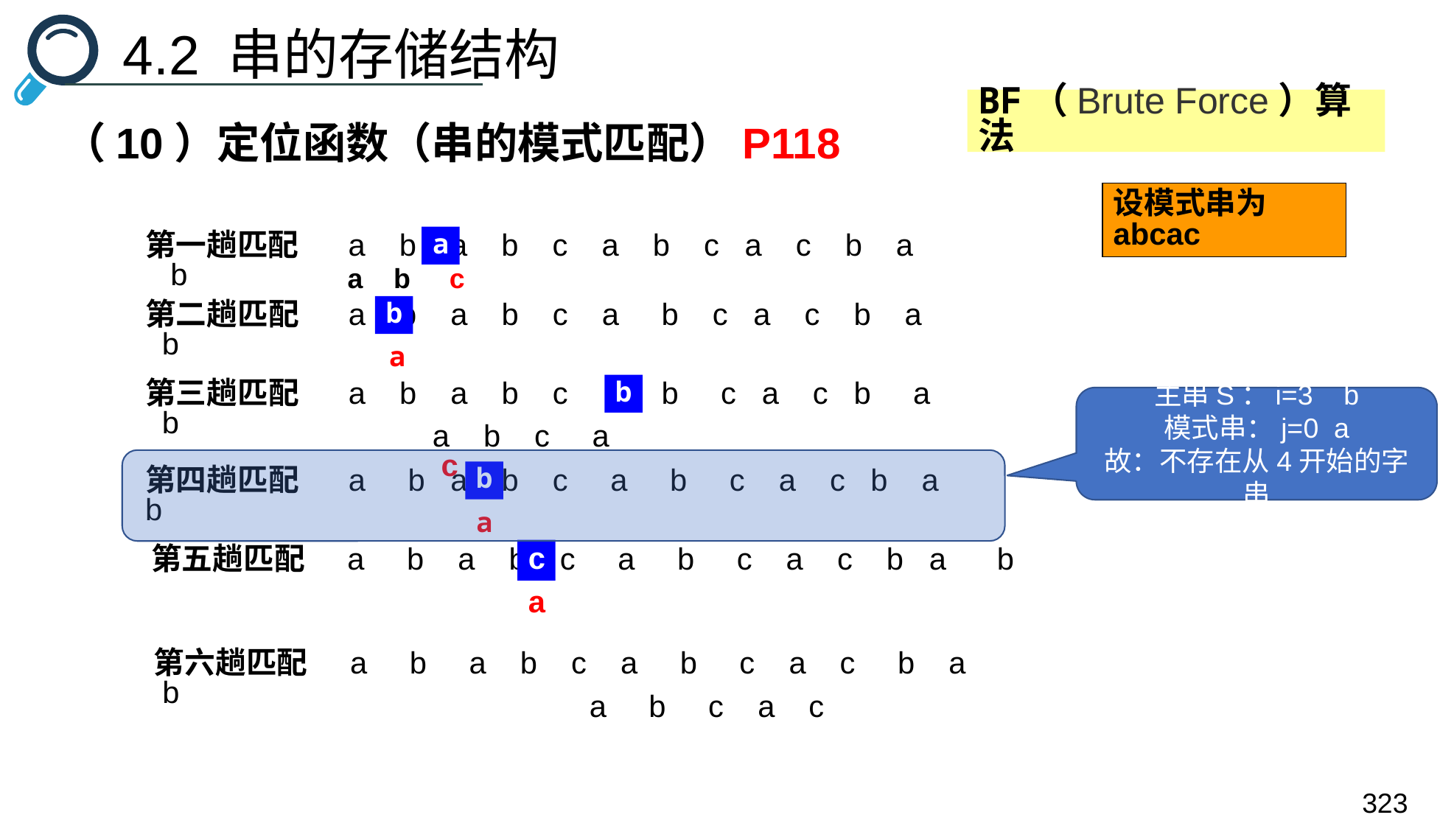

4.2 串的存储结构
BF（Brute Force）算法
（10）定位函数（串的模式匹配）P118
设模式串为abcac
第一趟匹配      a    b    a    b    c    a    b    c   a    c    b    a    b
a
a    b     c
第二趟匹配      a    b    a    b    c    a     b    c   a    c    b    a    b
b
a
第三趟匹配      a    b    a    b    c     a    b     c   a    c   b     a    b
b
主串S：i=3    b
模式串：j=0  a
故：不存在从4开始的字串
a    b    c     a     c

第四趟匹配      a     b   a    b    c     a     b     c    a    c   b    a     b
b
a
c
第五趟匹配     a     b    a    b    c     a     b     c    a    c    b   a      b
a
第六趟匹配     a     b     a    b    c    a     b     c    a    c     b    a     b
a     b     c    a    c
323